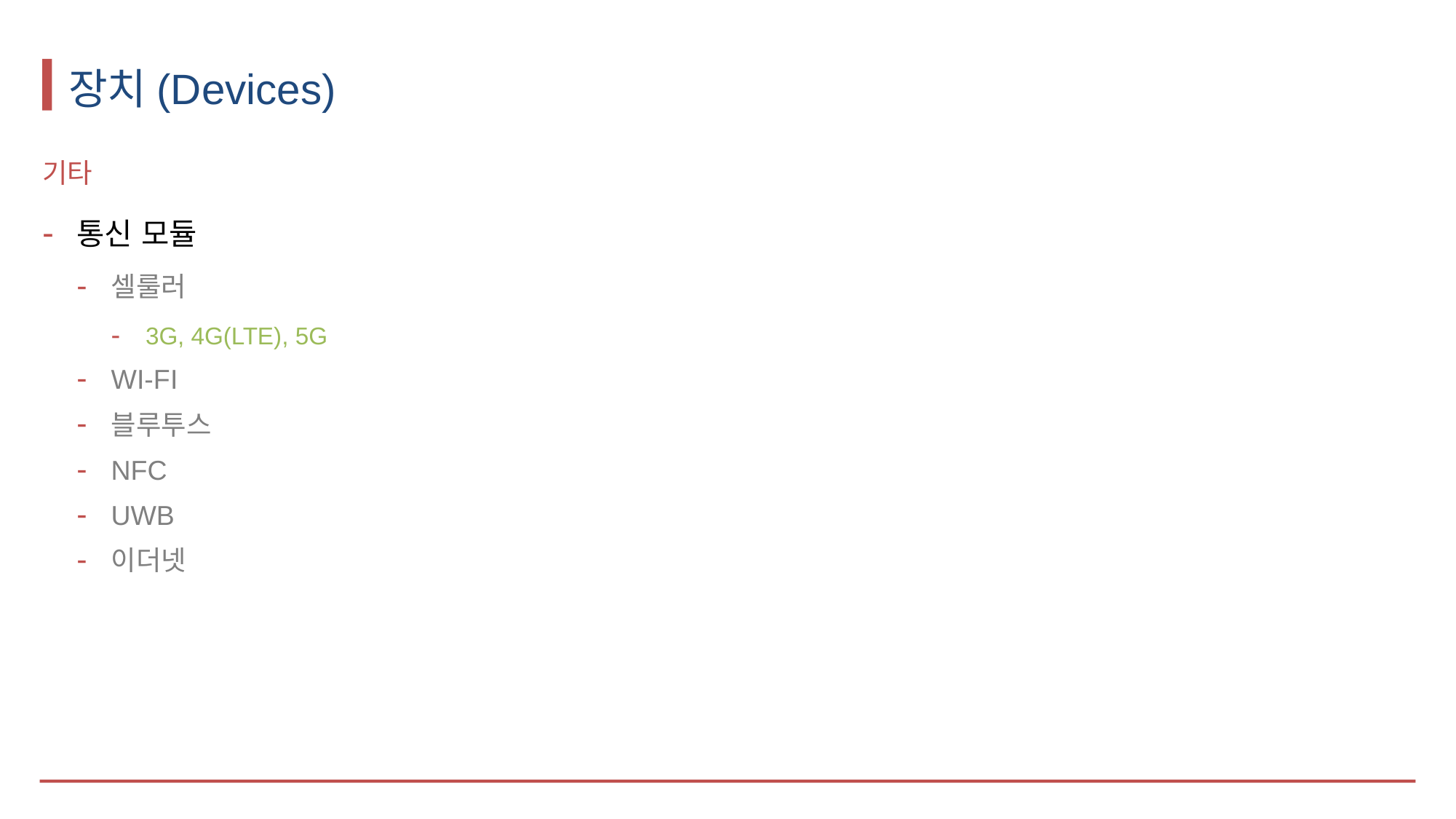

# 장치(Devices)
기타
통신 모듈
셀룰러
3G, 4G(LTE), 5G
WI-FI
블루투스
NFC
UWB
이더넷